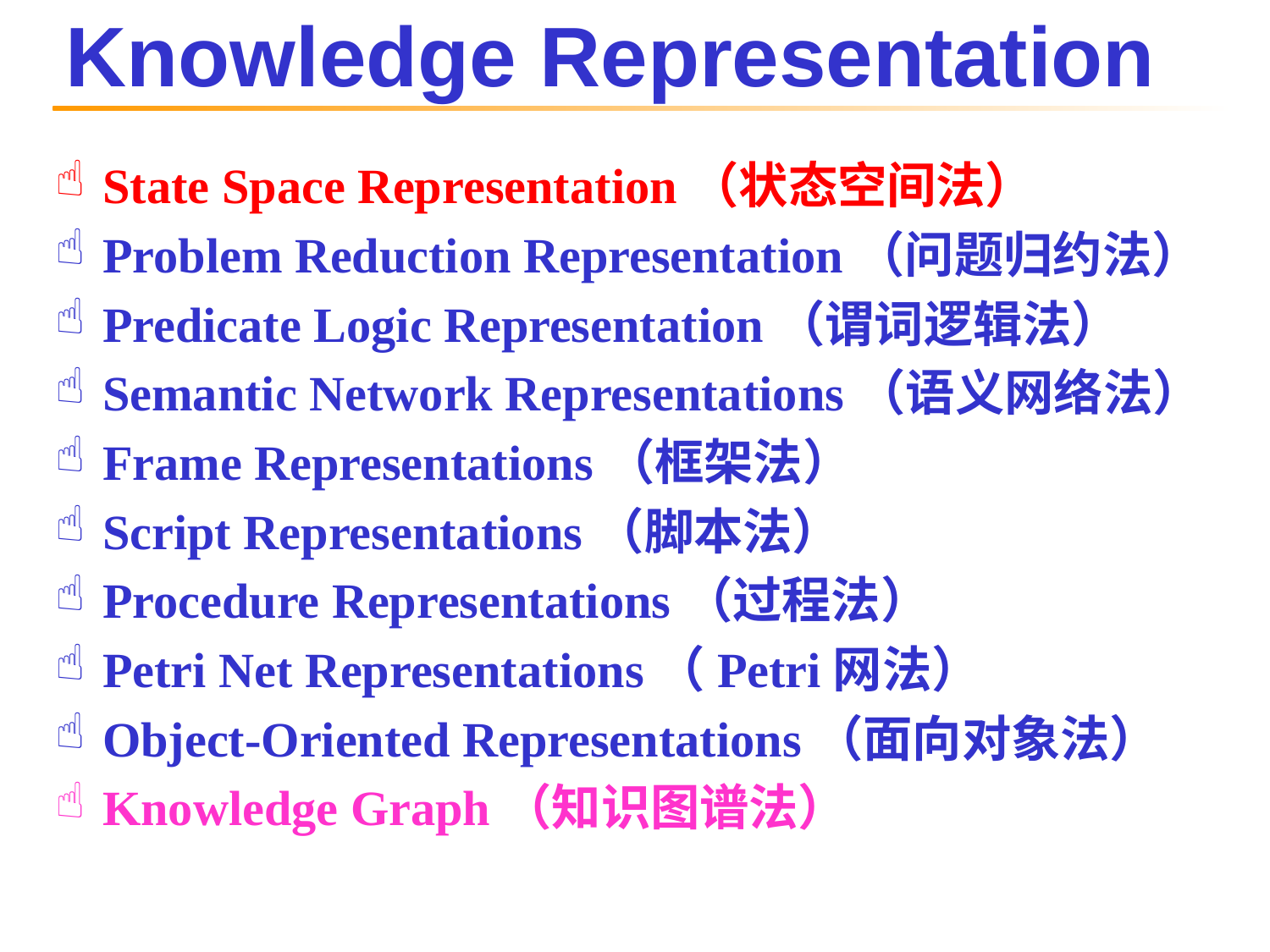

# Knowledge Representation
State Space Representation（状态空间法）
Problem Reduction Representation（问题归约法）
Predicate Logic Representation（谓词逻辑法）
Semantic Network Representations（语义网络法）
Frame Representations（框架法）
Script Representations（脚本法）
Procedure Representations（过程法）
Petri Net Representations（Petri网法）
Object-Oriented Representations（面向对象法）
Knowledge Graph（知识图谱法）